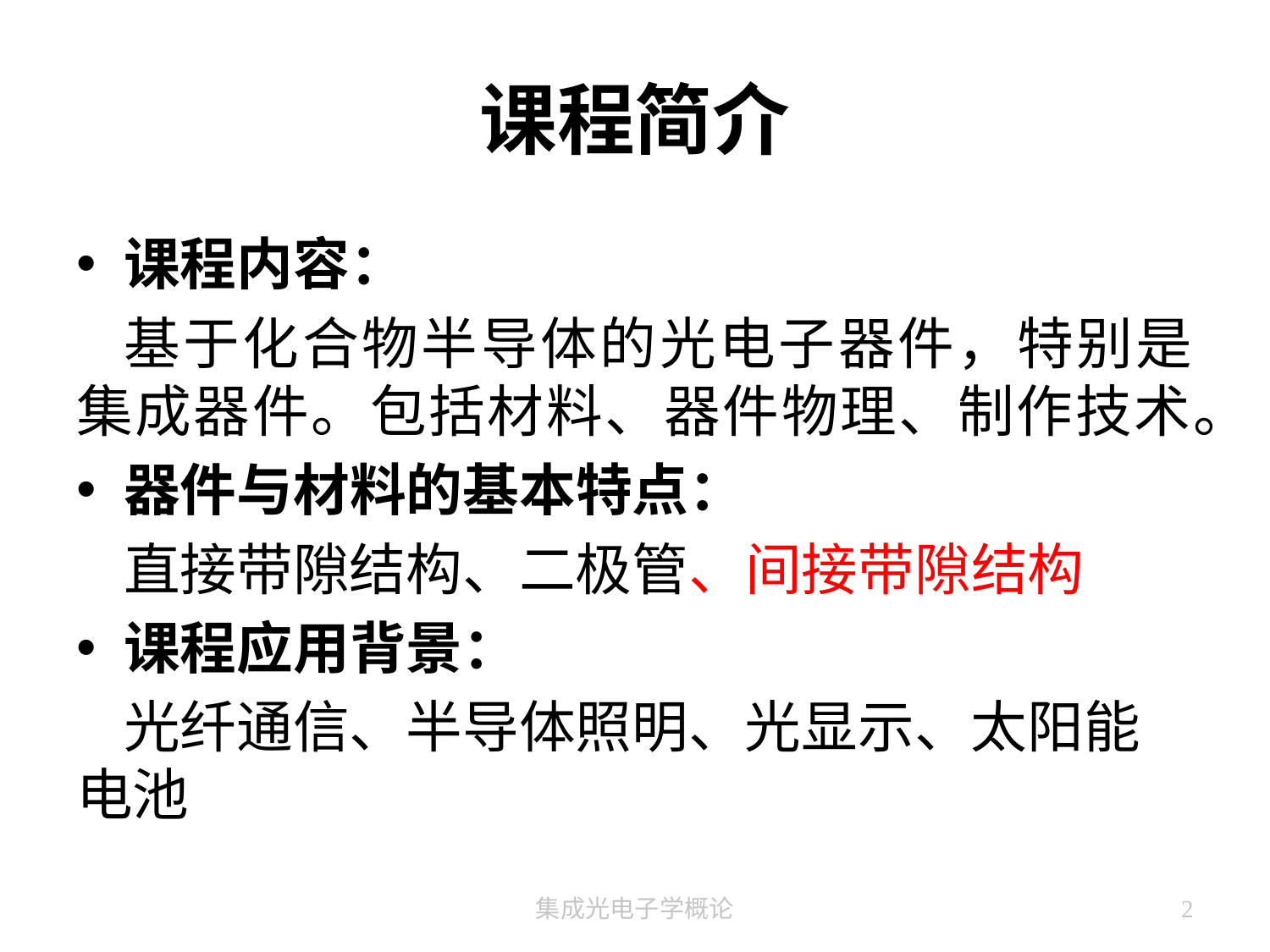

# 课程简介
课程内容：
基于化合物半导体的光电子器件，特别是集成器件。包括材料、器件物理、制作技术。
器件与材料的基本特点：
直接带隙结构、二极管、间接带隙结构
课程应用背景：
光纤通信、半导体照明、光显示、太阳能电池

集成光电子学概论
2